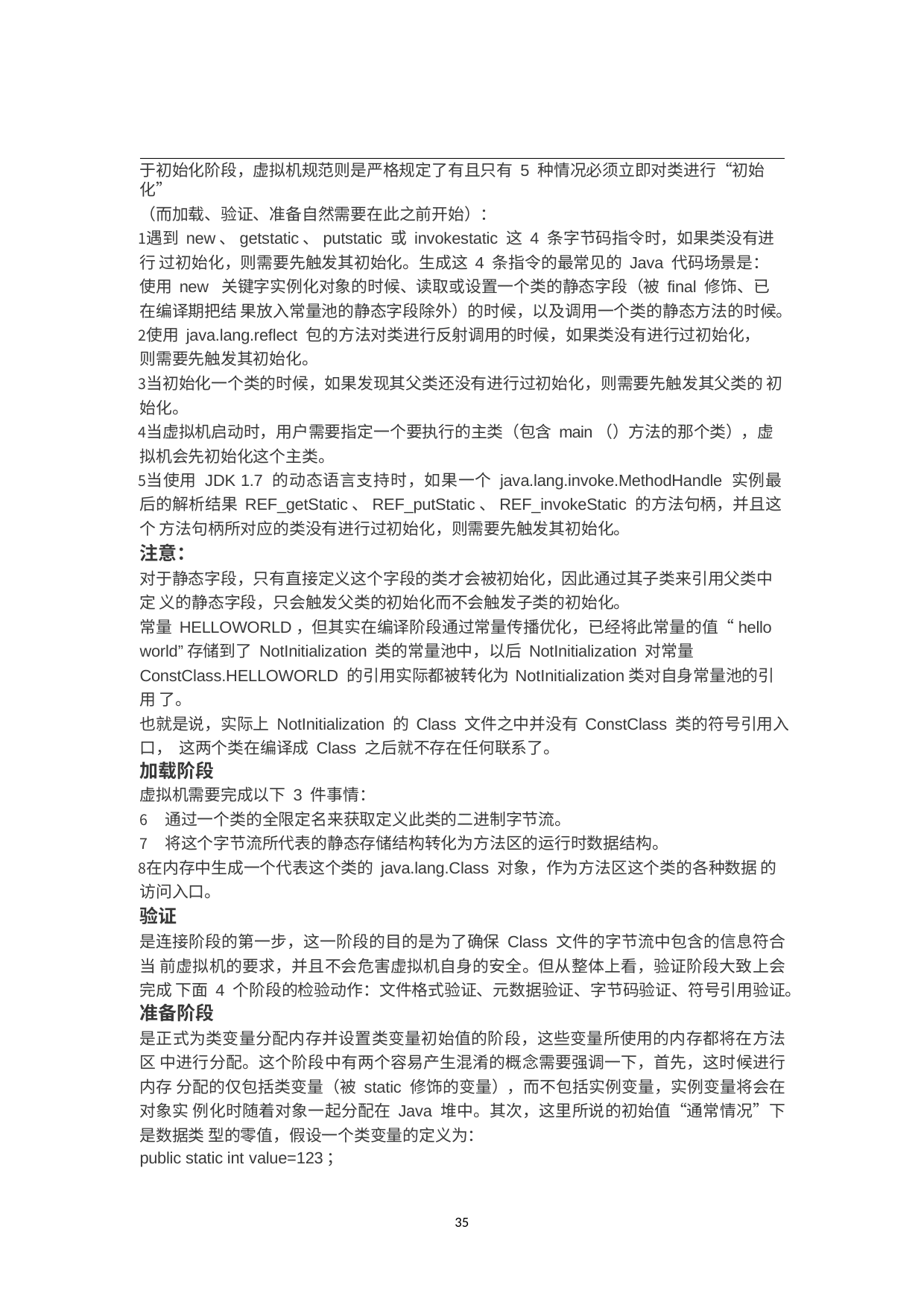

于初始化阶段，虚拟机规范则是严格规定了有且只有 5 种情况必须立即对类进行“初始化”
（而加载、验证、准备自然需要在此之前开始）：
遇到 new、getstatic、putstatic 或 invokestatic 这 4 条字节码指令时，如果类没有进行 过初始化，则需要先触发其初始化。生成这 4 条指令的最常见的 Java 代码场景是：使用 new  关键字实例化对象的时候、读取或设置一个类的静态字段（被 final 修饰、已在编译期把结 果放入常量池的静态字段除外）的时候，以及调用一个类的静态方法的时候。
使用 java.lang.reflect 包的方法对类进行反射调用的时候，如果类没有进行过初始化，  则需要先触发其初始化。
当初始化一个类的时候，如果发现其父类还没有进行过初始化，则需要先触发其父类的 初始化。
当虚拟机启动时，用户需要指定一个要执行的主类（包含 main（）方法的那个类），虚 拟机会先初始化这个主类。
当使用 JDK 1.7 的动态语言支持时，如果一个 java.lang.invoke.MethodHandle 实例最 后的解析结果 REF_getStatic、REF_putStatic、REF_invokeStatic 的方法句柄，并且这个 方法句柄所对应的类没有进行过初始化，则需要先触发其初始化。
注意：
对于静态字段，只有直接定义这个字段的类才会被初始化，因此通过其子类来引用父类中定 义的静态字段，只会触发父类的初始化而不会触发子类的初始化。
常量 HELLOWORLD，但其实在编译阶段通过常量传播优化，已经将此常量的值“hello  world”存储到了 NotInitialization 类的常量池中，以后 NotInitialization 对常量 ConstClass.HELLOWORLD 的引用实际都被转化为NotInitialization类对自身常量池的引用 了。
也就是说，实际上 NotInitialization 的Class 文件之中并没有ConstClass 类的符号引用入口，  这两个类在编译成 Class 之后就不存在任何联系了。
加载阶段
虚拟机需要完成以下 3 件事情：
通过一个类的全限定名来获取定义此类的二进制字节流。
将这个字节流所代表的静态存储结构转化为方法区的运行时数据结构。
在内存中生成一个代表这个类的 java.lang.Class 对象，作为方法区这个类的各种数据 的访问入口。
验证
是连接阶段的第一步，这一阶段的目的是为了确保 Class 文件的字节流中包含的信息符合当 前虚拟机的要求，并且不会危害虚拟机自身的安全。但从整体上看，验证阶段大致上会完成 下面 4 个阶段的检验动作：文件格式验证、元数据验证、字节码验证、符号引用验证。
准备阶段
是正式为类变量分配内存并设置类变量初始值的阶段，这些变量所使用的内存都将在方法区 中进行分配。这个阶段中有两个容易产生混淆的概念需要强调一下，首先，这时候进行内存 分配的仅包括类变量（被 static 修饰的变量），而不包括实例变量，实例变量将会在对象实 例化时随着对象一起分配在 Java 堆中。其次，这里所说的初始值“通常情况”下是数据类 型的零值，假设一个类变量的定义为：
public static int value=123；

35